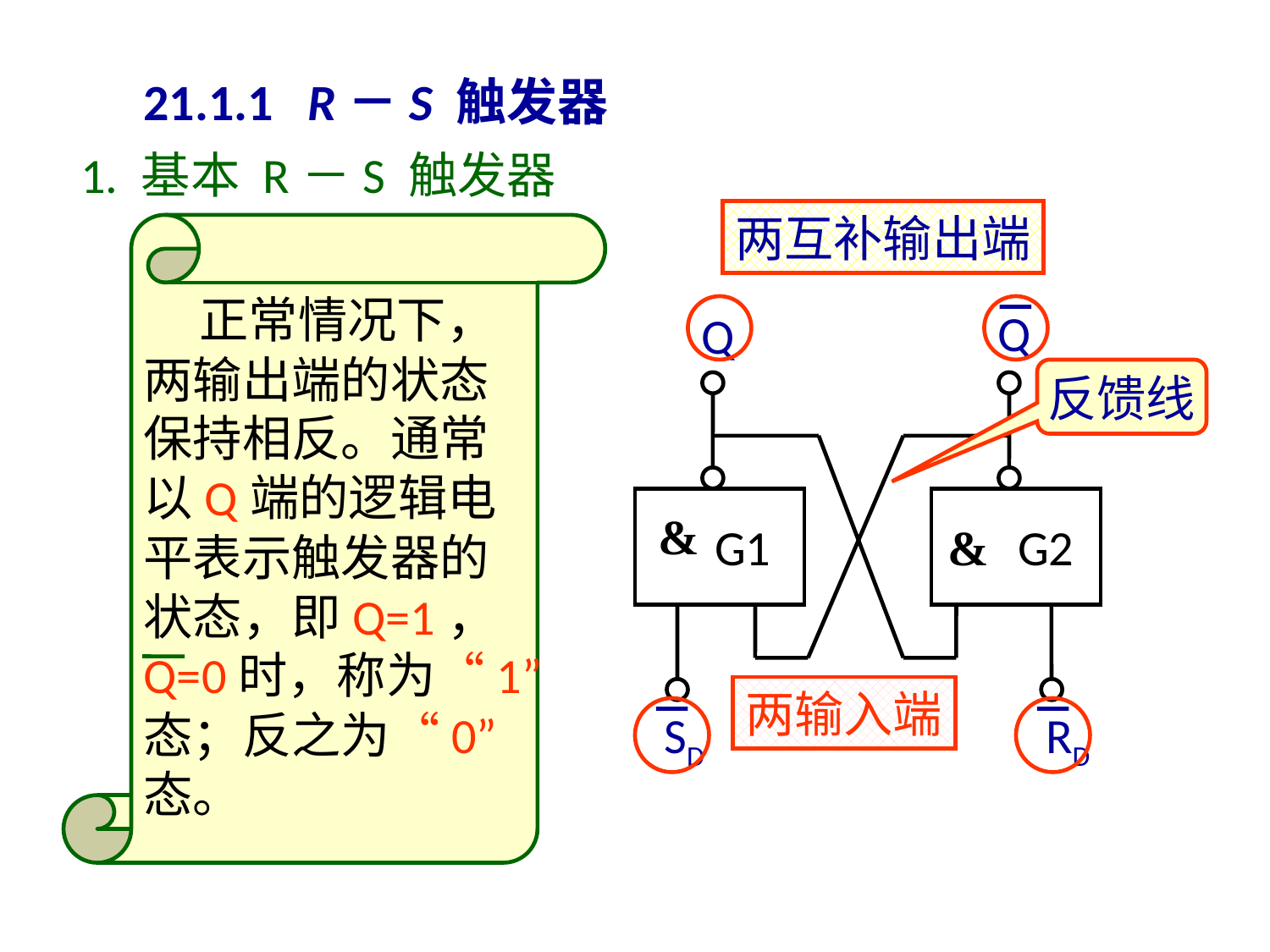

21.1.1   R－S 触发器
1. 基本 R－S 触发器
两互补输出端
    正常情况下，
两输出端的状态
保持相反。通常
以Q端的逻辑电
平表示触发器的
状态，即Q=1，
Q=0时，称为“1”
态；反之为“0”
态。

Q

Q

&
G1
&
G2

SD

RD

反馈线
两输入端